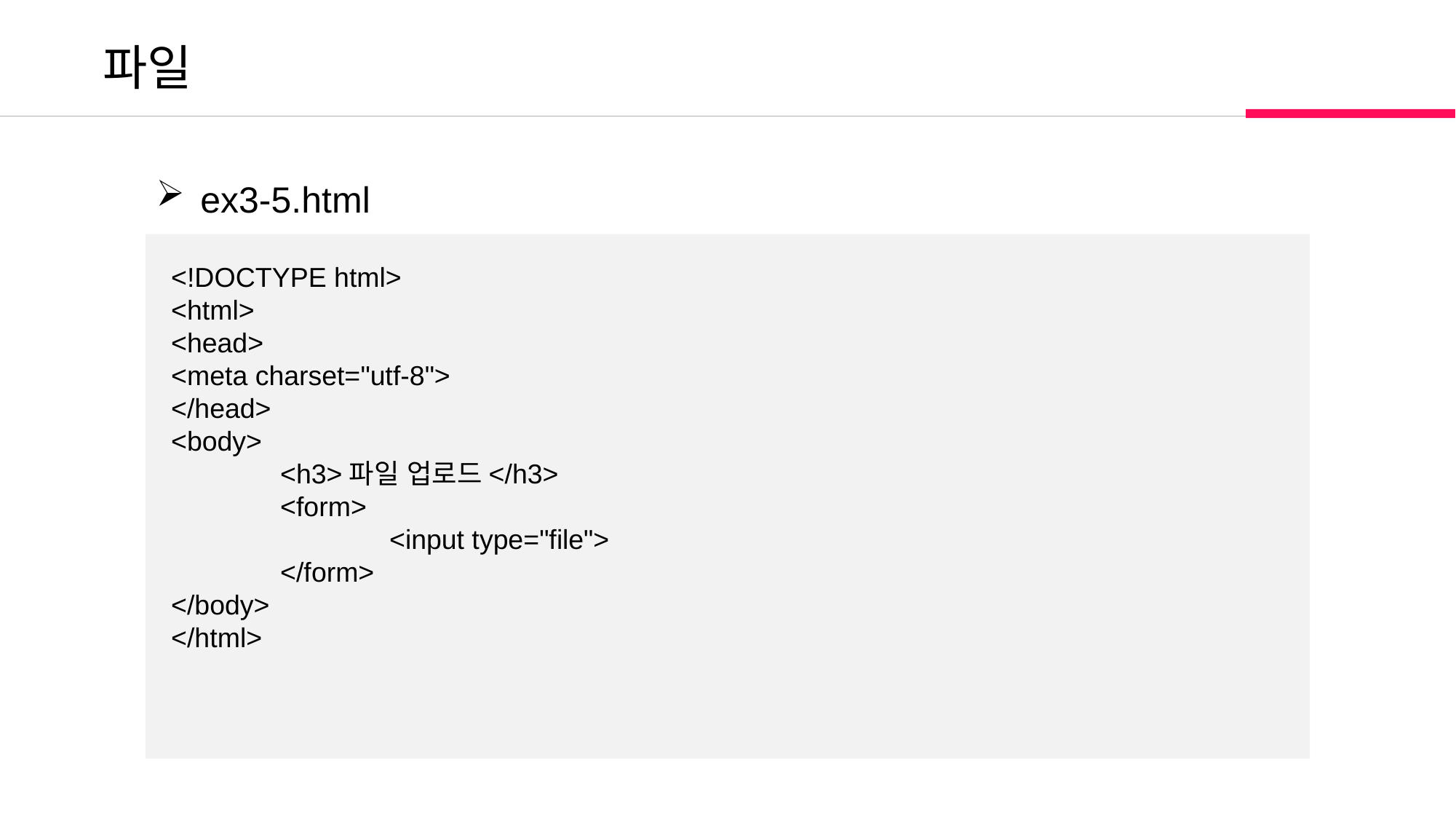

파일

 ex3-5.html
<!DOCTYPE html>
<html>
<head>
<meta charset="utf-8">
</head>
<body>
	<h3>파일 업로드</h3>
	<form>
		<input type="file">
	</form>
</body>
</html>